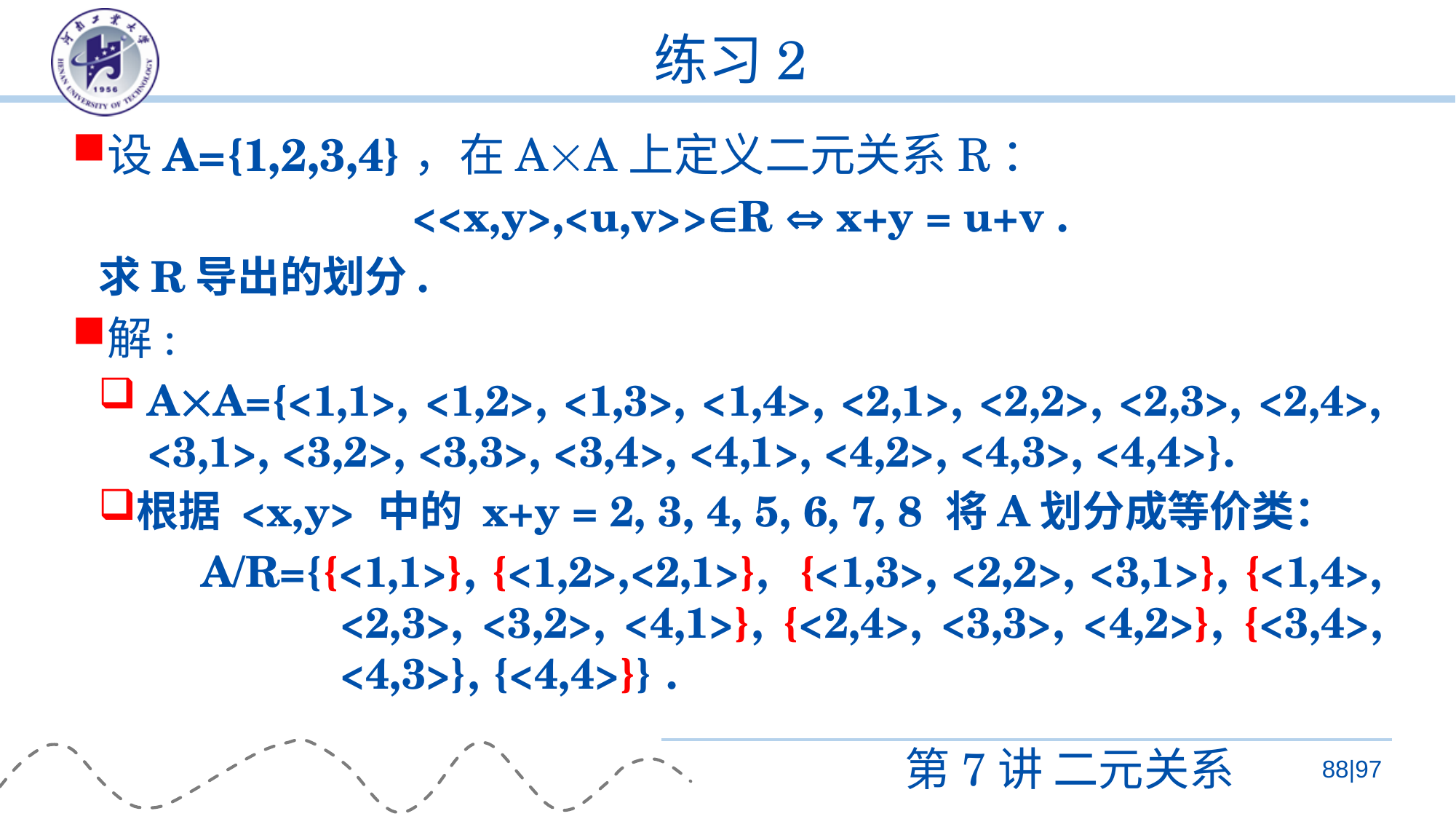

# 练习2
设A={1,2,3,4}，在A×A上定义二元关系R：
<<x,y>,<u,v>>∈R ⇔ x+y = u+v .
求R导出的划分.
解:
A×A={<1,1>, <1,2>, <1,3>, <1,4>, <2,1>, <2,2>, <2,3>, <2,4>, <3,1>, <3,2>, <3,3>, <3,4>, <4,1>, <4,2>, <4,3>, <4,4>}.
根据 <x,y> 中的 x+y = 2, 3, 4, 5, 6, 7, 8 将A划分成等价类：
A/R={{<1,1>}, {<1,2>,<2,1>},  {<1,3>, <2,2>, <3,1>}, {<1,4>, <2,3>, <3,2>, <4,1>}, {<2,4>, <3,3>, <4,2>}, {<3,4>, <4,3>}, {<4,4>}} .
第7讲 二元关系
88|97